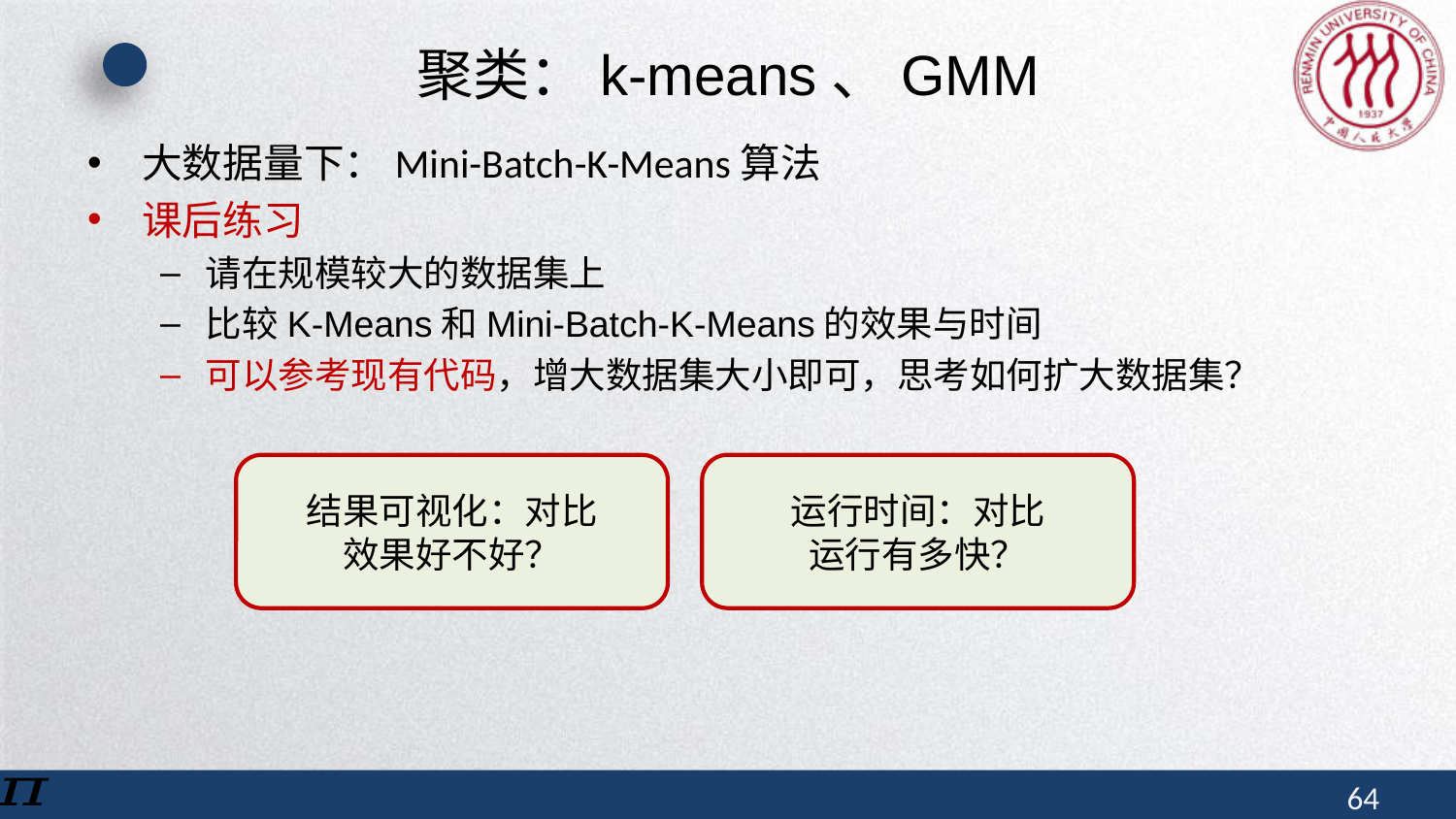

# 聚类：k-means、GMM
大数据量下：Mini-Batch-K-Means算法
课后练习
请在规模较大的数据集上
比较K-Means和Mini-Batch-K-Means的效果与时间
可以参考现有代码，增大数据集大小即可，思考如何扩大数据集？
运行时间：对比
运行有多快？
结果可视化：对比
效果好不好？